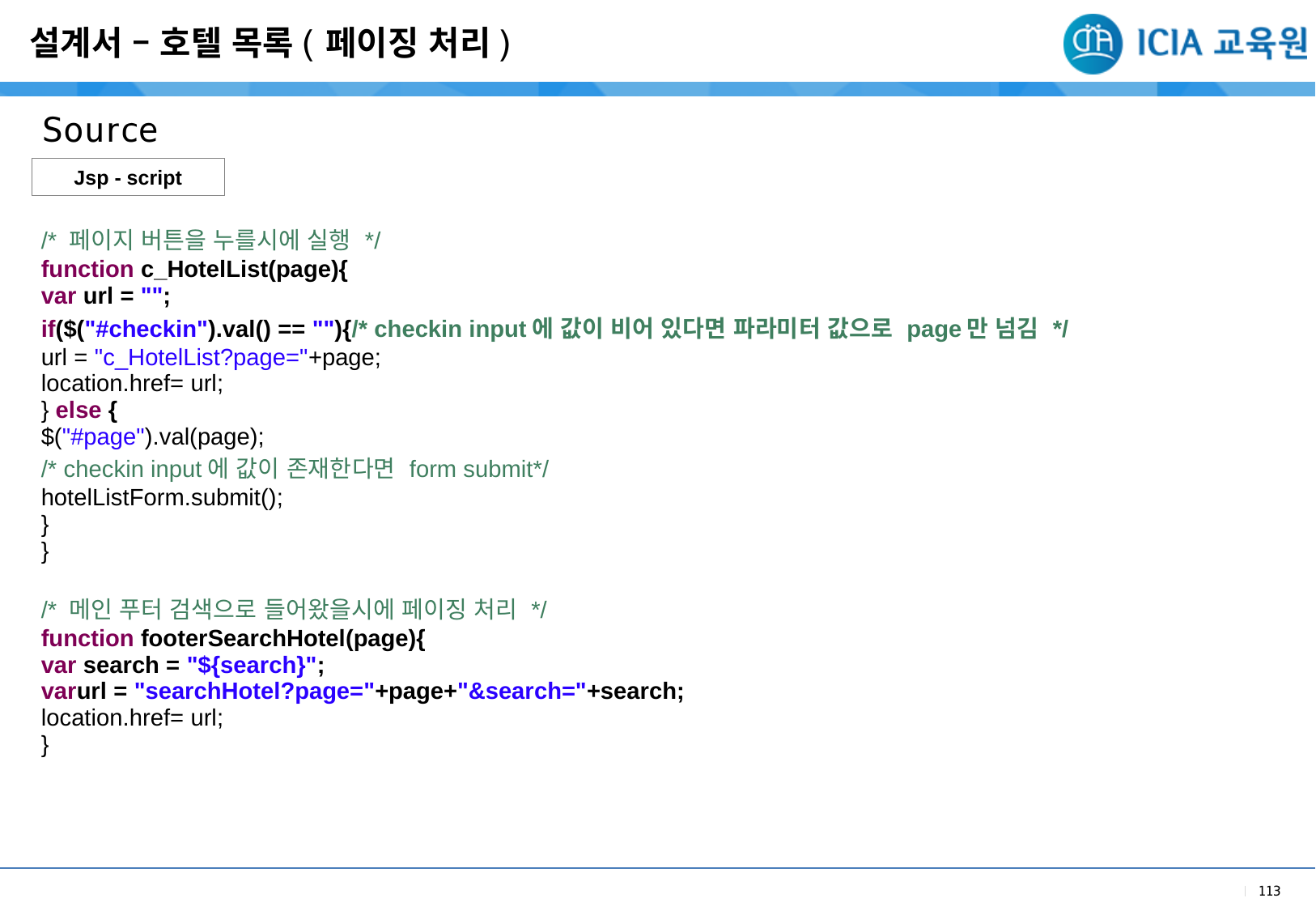

설계서 – 호텔 목록(페이징 처리)
Source
Jsp - script
| /\* 페이지 버튼을 누를시에 실행 \*/ function c\_HotelList(page){ var url = ""; if($("#checkin").val() == ""){/\* checkin input에 값이 비어 있다면 파라미터 값으로 page만 넘김 \*/ url = "c\_HotelList?page="+page; location.href= url; } else { $("#page").val(page); /\* checkin input에 값이 존재한다면 form submit\*/ hotelListForm.submit(); } } /\* 메인 푸터 검색으로 들어왔을시에 페이징 처리 \*/ function footerSearchHotel(page){ var search = "${search}"; varurl = "searchHotel?page="+page+"&search="+search; location.href= url; } |
| --- |